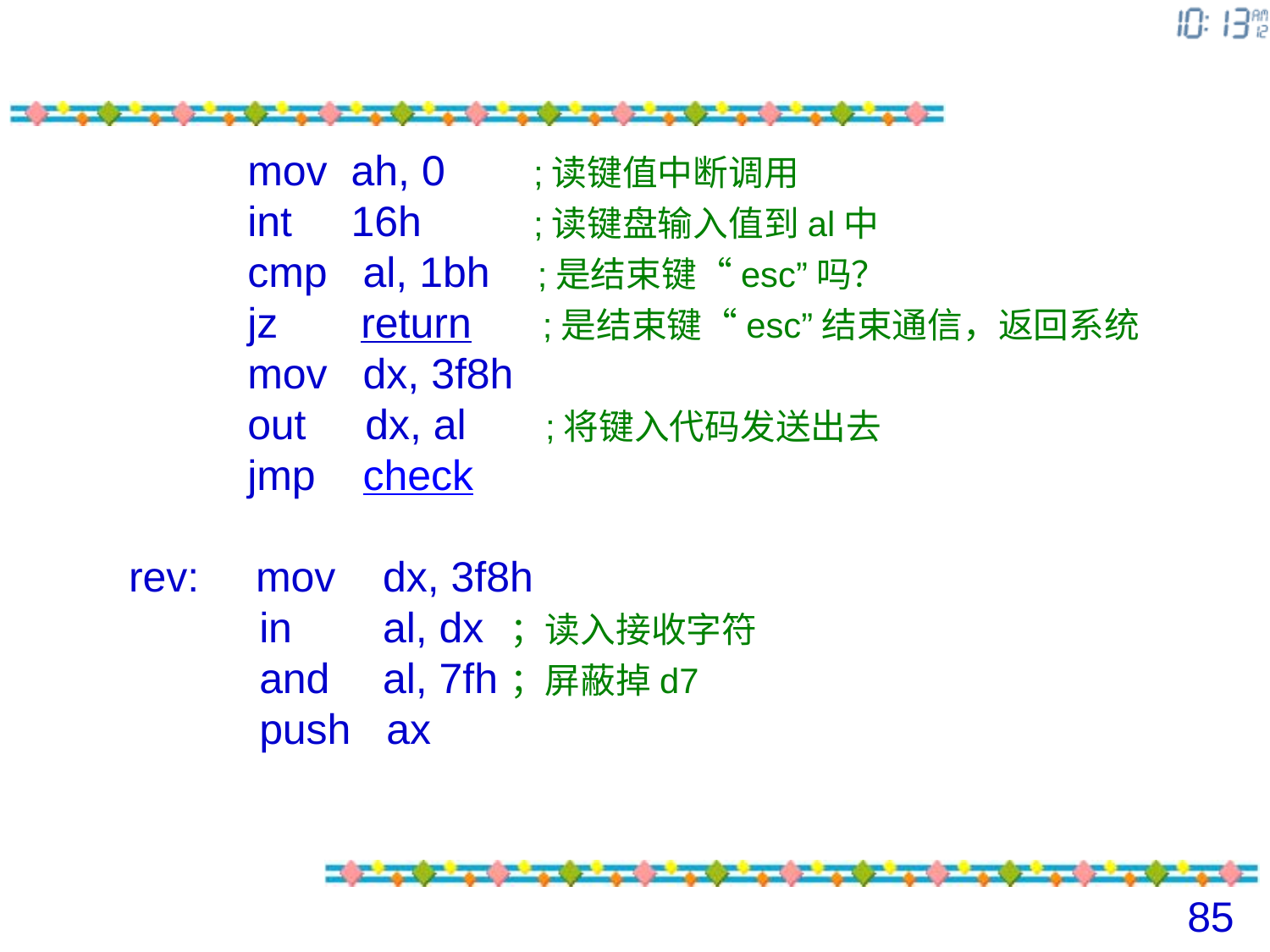

mov  ah, 0	  ;读键值中断调用
          int     16h	  ;读键盘输入值到al中
          cmp   al, 1bh    ;是结束键“esc”吗？
          jz       return      ;是结束键“esc”结束通信，返回系统
          mov   dx, 3f8h
          out     dx, al	   ;将键入代码发送出去
          jmp    check

rev:	mov	dx, 3f8h
           in	al, dx	；读入接收字符
           and	al, 7fh	；屏蔽掉d7
           push   ax